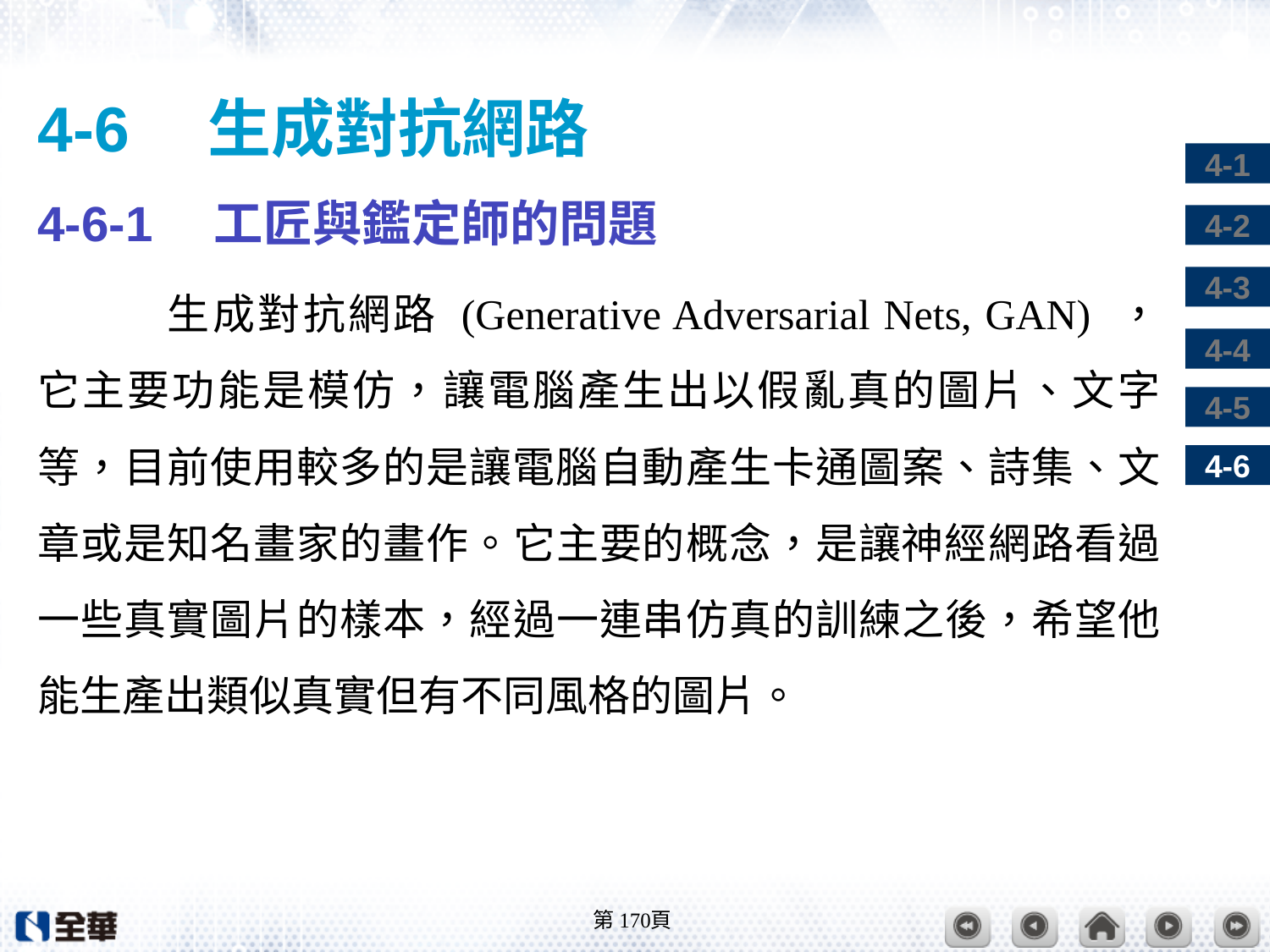

# 4-6　生成對抗網路
4-6-1　工匠與鑑定師的問題
	生成對抗網路 (Generative Adversarial Nets, GAN) ，它主要功能是模仿，讓電腦產生出以假亂真的圖片、文字等，目前使用較多的是讓電腦自動產生卡通圖案、詩集、文章或是知名畫家的畫作。它主要的概念，是讓神經網路看過一些真實圖片的樣本，經過一連串仿真的訓練之後，希望他能生產出類似真實但有不同風格的圖片。